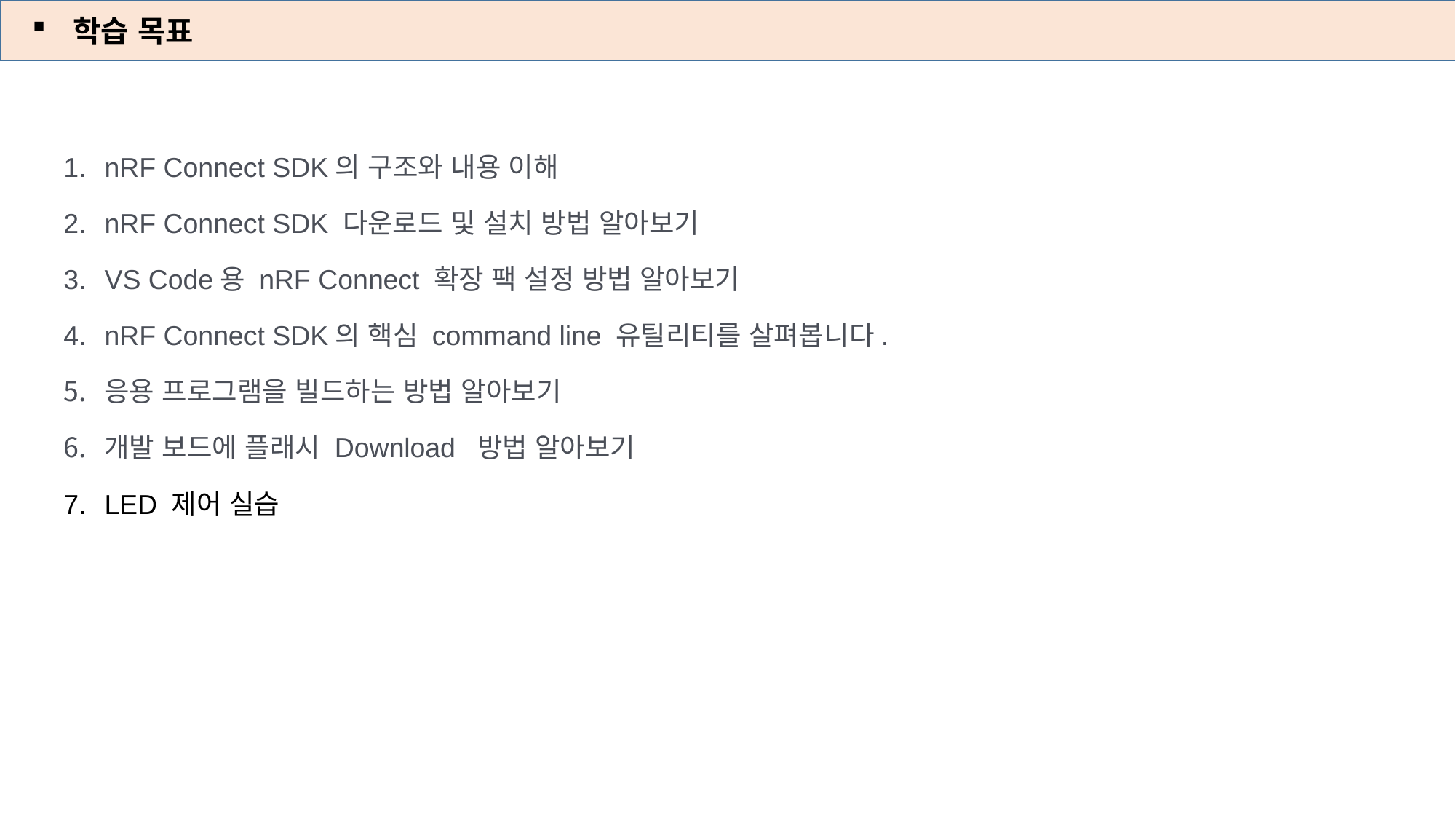

학습 목표
nRF Connect SDK의 구조와 내용 이해
nRF Connect SDK 다운로드 및 설치 방법 알아보기
VS Code용 nRF Connect 확장 팩 설정 방법 알아보기
nRF Connect SDK의 핵심 command line 유틸리티를 살펴봅니다.
응용 프로그램을 빌드하는 방법 알아보기
개발 보드에 플래시 Download  방법 알아보기
LED 제어 실습